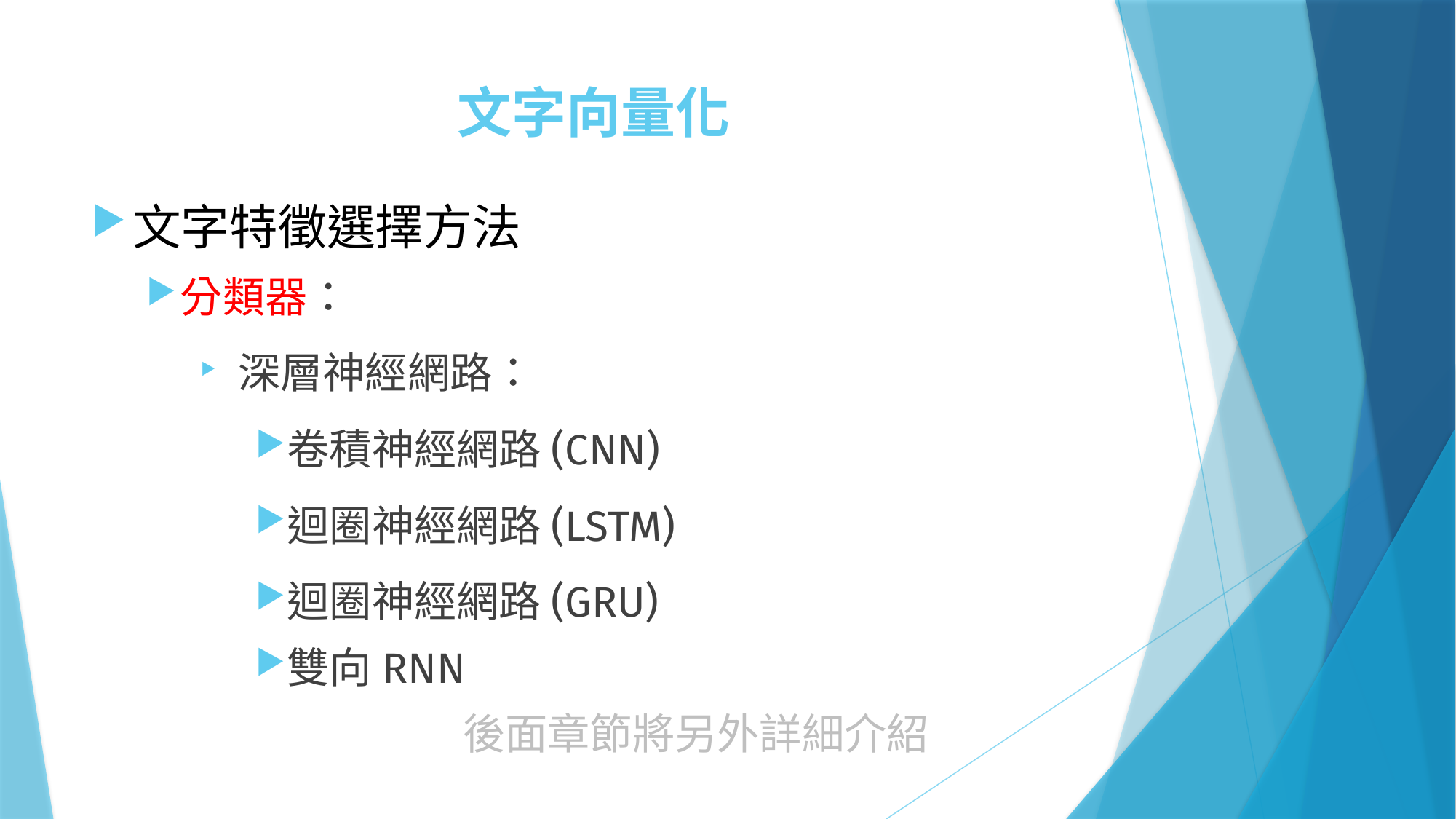

# 文字向量化
文字特徵選擇方法
分類器：
 深層神經網路：
卷積神經網路(CNN)
迴圈神經網路(LSTM)
迴圈神經網路(GRU)
雙向RNN
後面章節將另外詳細介紹